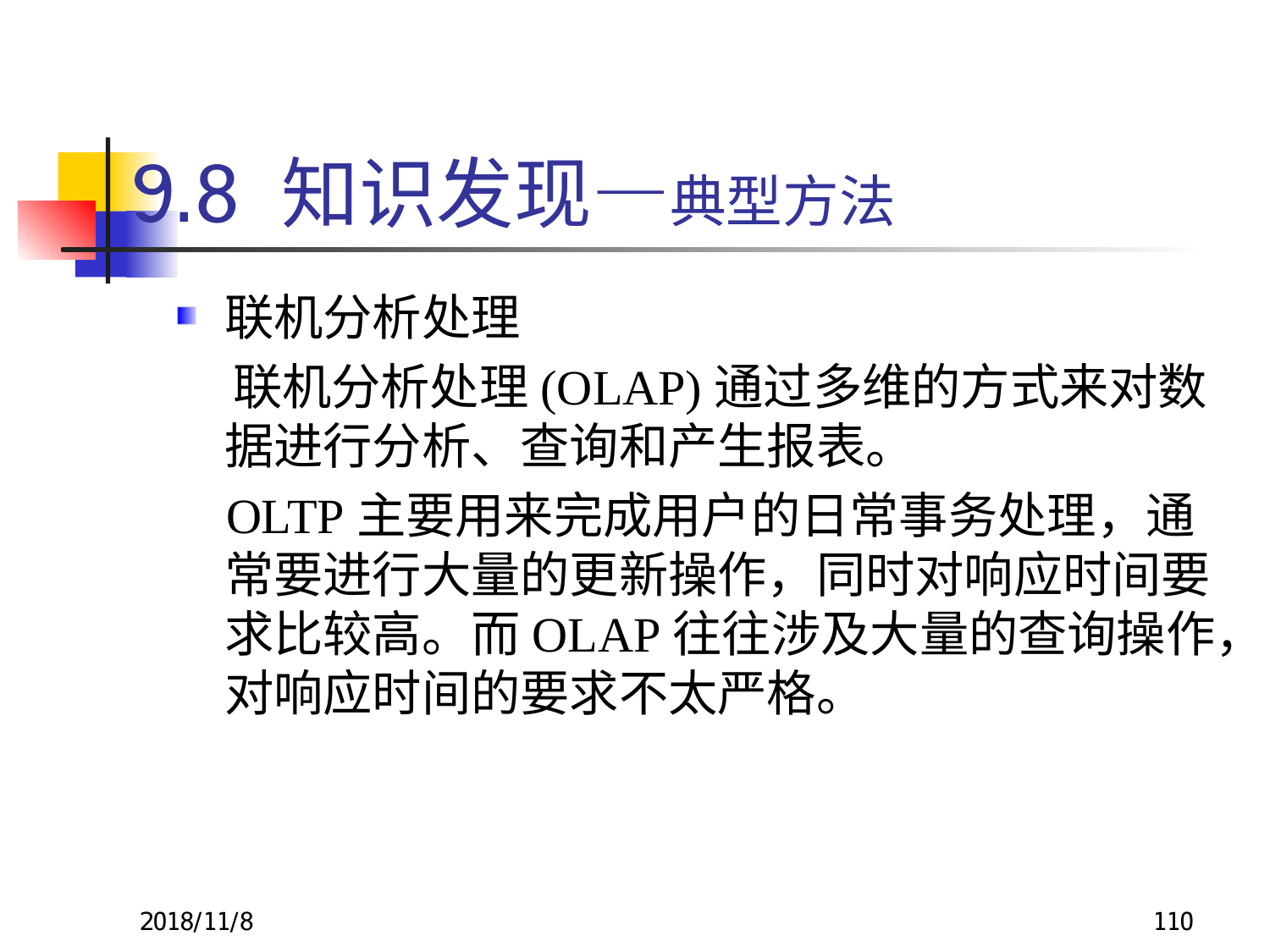

# 9.8 知识发现—典型方法
联机分析处理
    联机分析处理(OLAP)通过多维的方式来对数据进行分析、查询和产生报表。
    OLTP主要用来完成用户的日常事务处理，通常要进行大量的更新操作，同时对响应时间要求比较高。而OLAP往往涉及大量的查询操作，对响应时间的要求不太严格。

2018/11/8
110